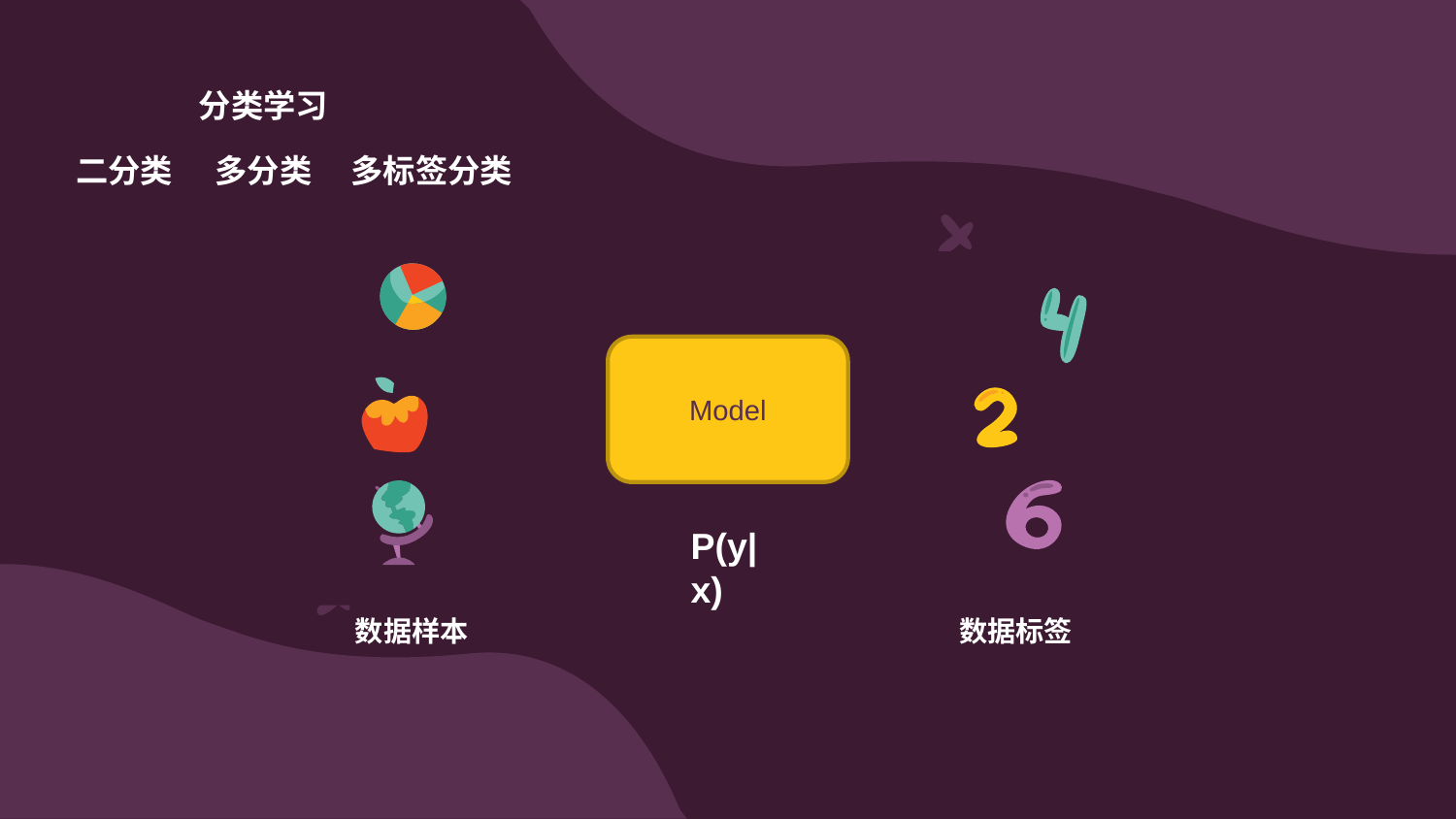

分类学习
多标签分类
二分类
多分类

Model

P(y|x)
数据标签
数据样本